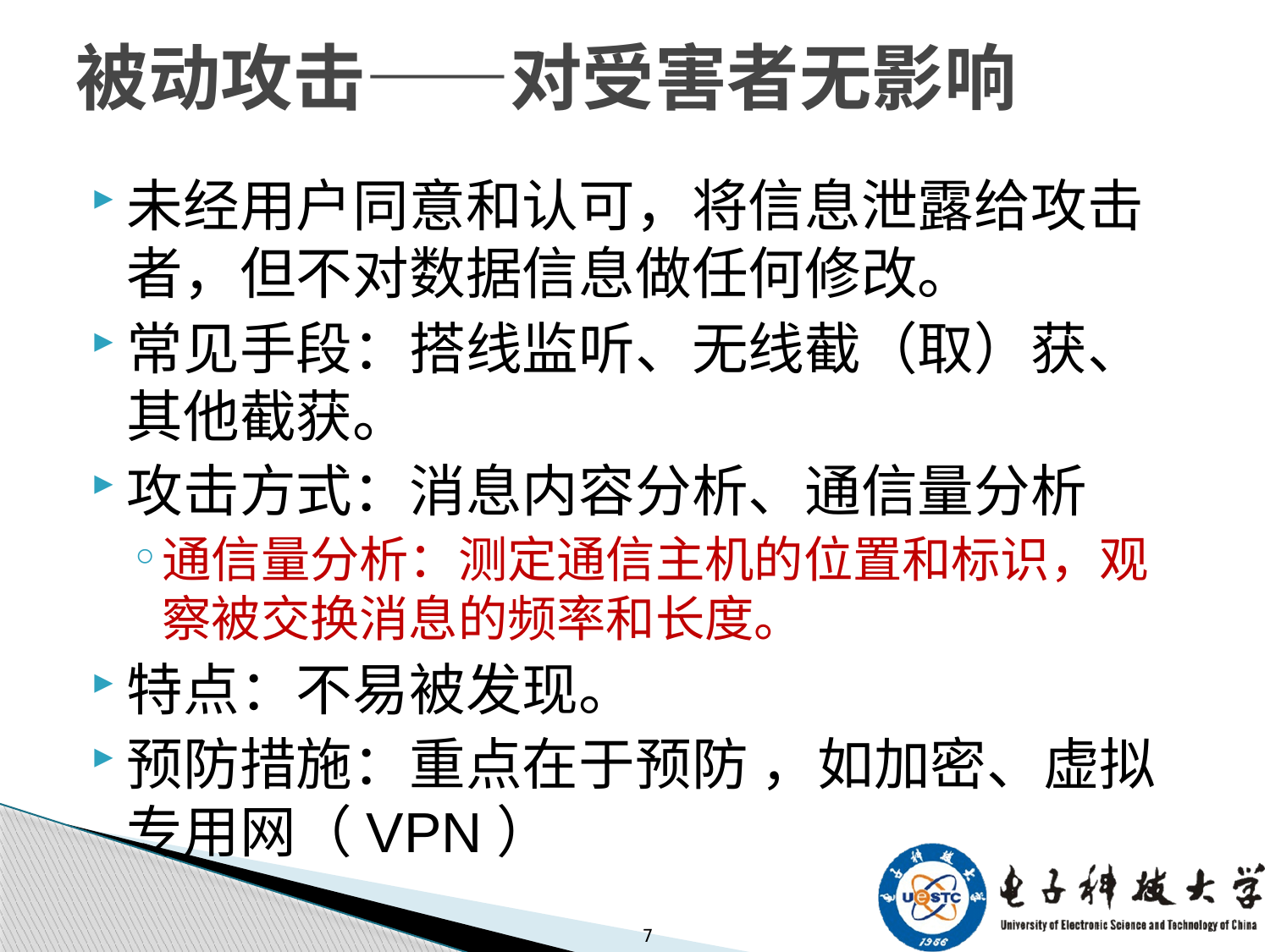

# 被动攻击——对受害者无影响
未经用户同意和认可，将信息泄露给攻击者，但不对数据信息做任何修改。
常见手段：搭线监听、无线截（取）获、其他截获。
攻击方式：消息内容分析、通信量分析
通信量分析：测定通信主机的位置和标识，观察被交换消息的频率和长度。
特点：不易被发现。
预防措施：重点在于预防 ，如加密、虚拟专用网（VPN）
7